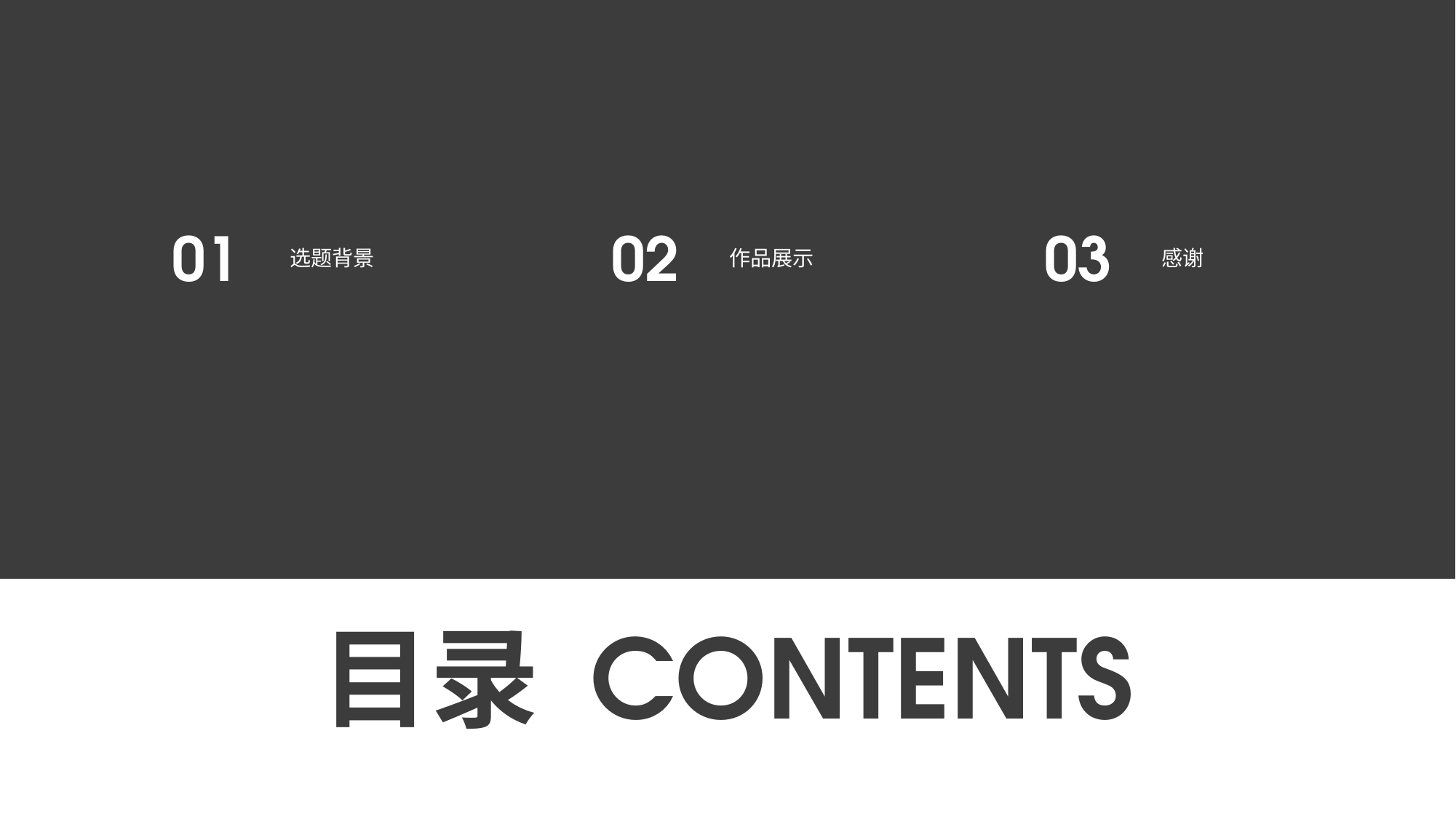

01
02
03
选题背景
作品展示
感谢
目录 CONTENTS